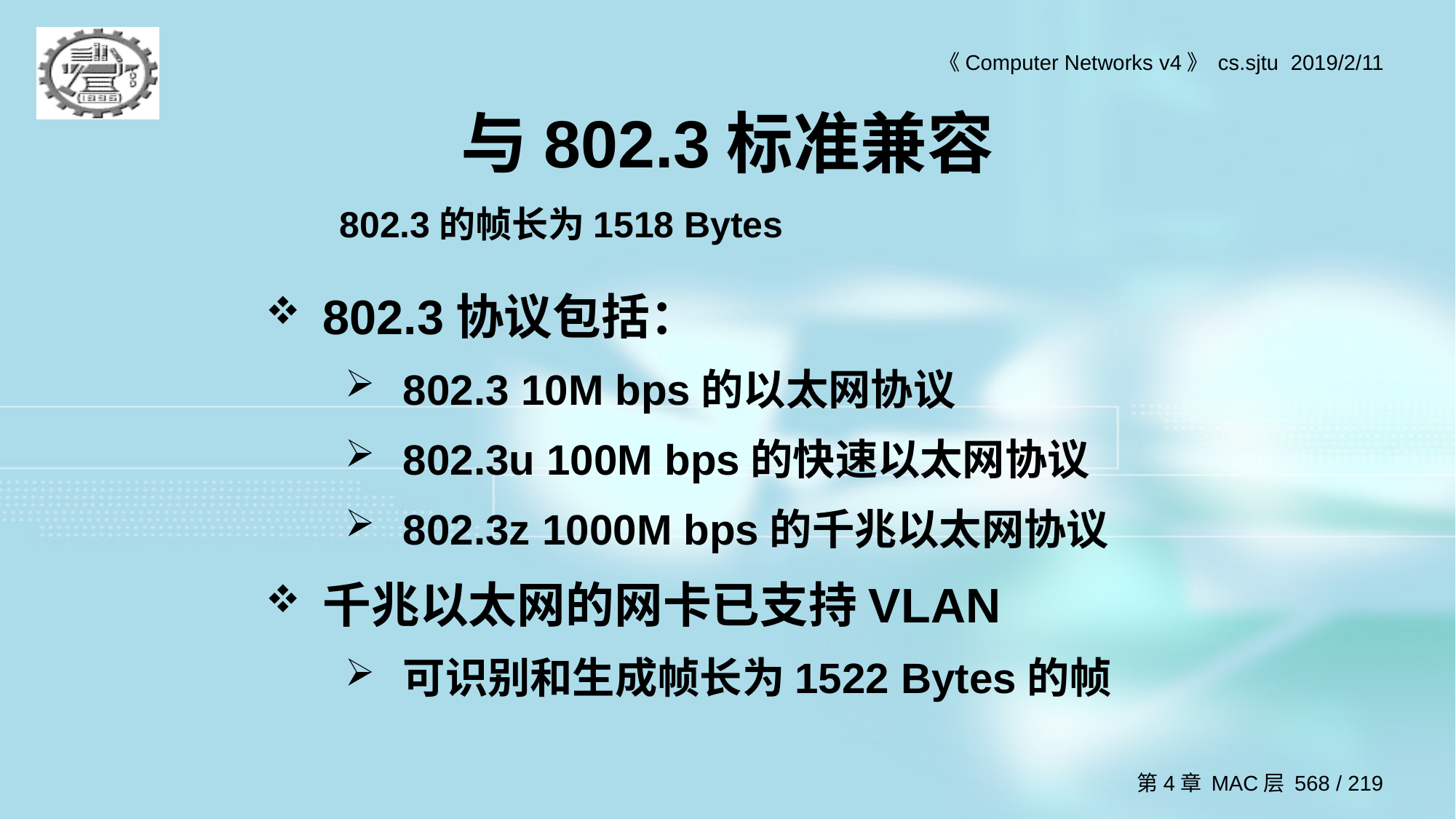

# 与802.3标准兼容
802.3的帧长为1518 Bytes
802.3协议包括：
802.3 10M bps的以太网协议
802.3u 100M bps的快速以太网协议
802.3z 1000M bps的千兆以太网协议
千兆以太网的网卡已支持VLAN
可识别和生成帧长为1522 Bytes的帧